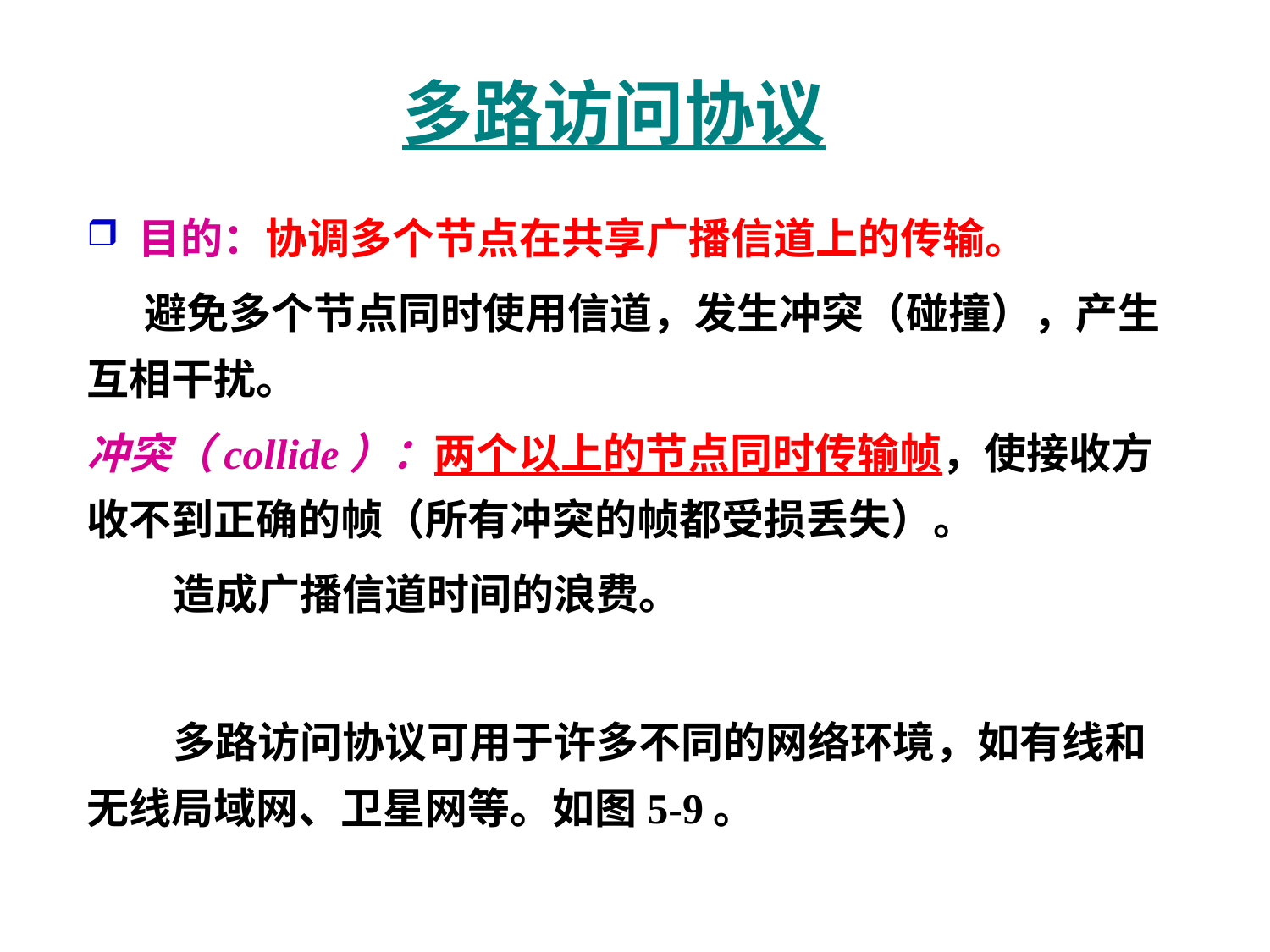

# 多路访问协议
 目的：协调多个节点在共享广播信道上的传输。
     避免多个节点同时使用信道，发生冲突（碰撞），产生互相干扰。
冲突（collide）：两个以上的节点同时传输帧，使接收方收不到正确的帧（所有冲突的帧都受损丢失）。
        造成广播信道时间的浪费。

        多路访问协议可用于许多不同的网络环境，如有线和无线局域网、卫星网等。如图5-9。
42